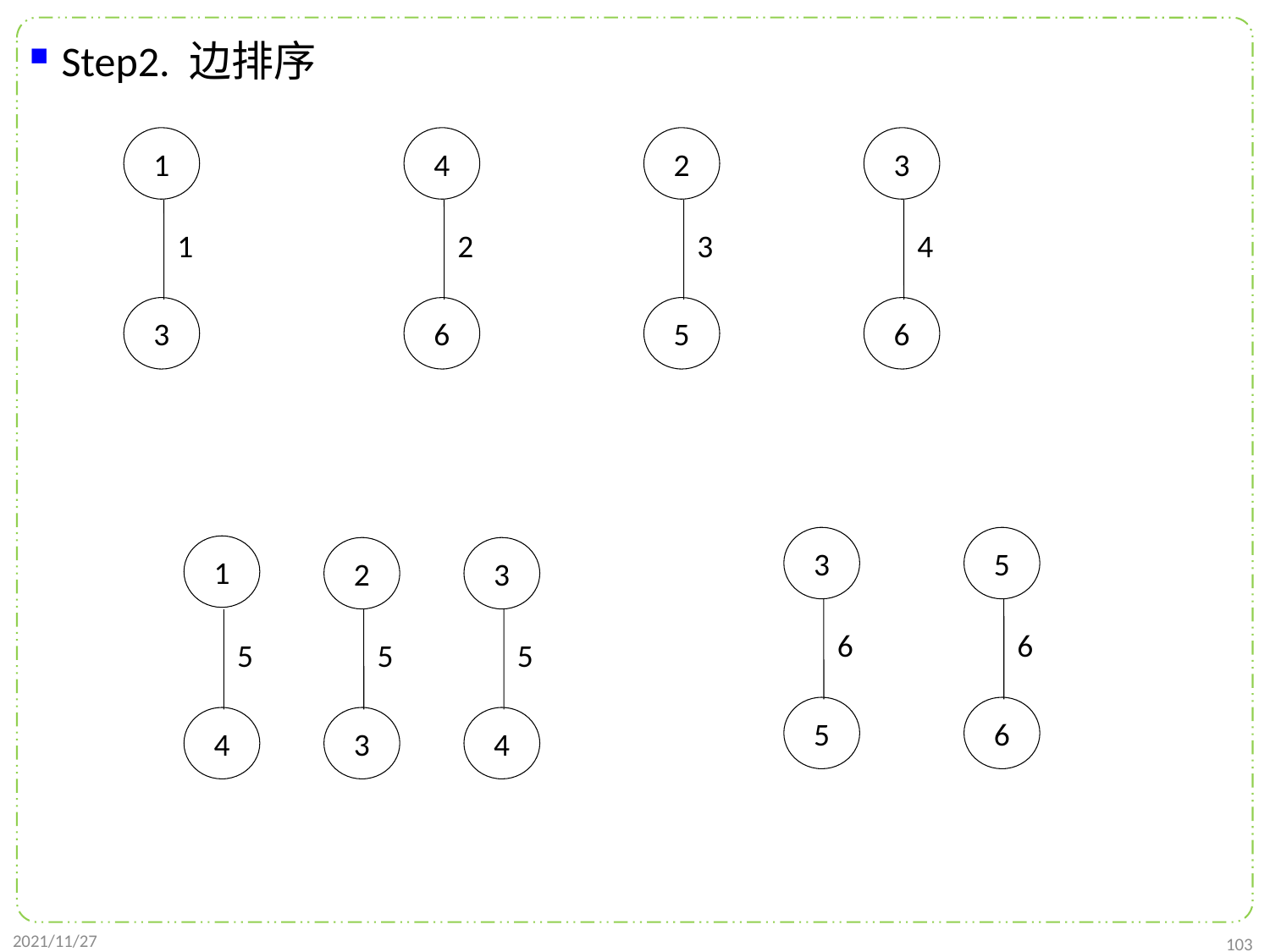

Step2. 边排序
1
4
2
3

1
2
3
4
3
6
5
6
3
5
1
2
3

6
6
5
5
5
5
6
4
3
4

2021/11/27
103